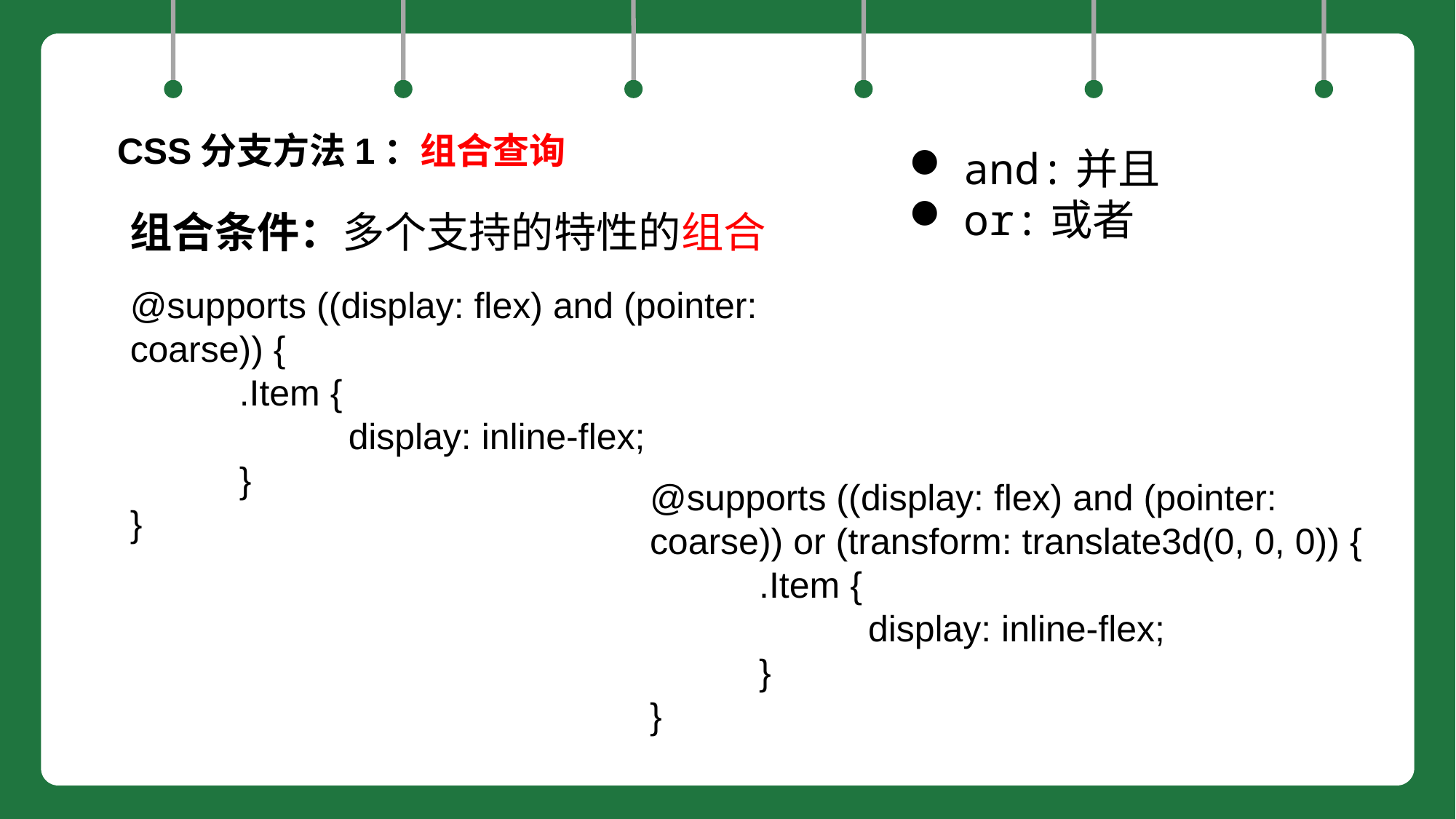

CSS分支方法1：组合查询
and:并且
or:或者
组合条件：多个支持的特性的组合
@supports ((display: flex) and (pointer: coarse)) {
	.Item {
		display: inline-flex;
	}
}
@supports ((display: flex) and (pointer: coarse)) or (transform: translate3d(0, 0, 0)) {
	.Item {
		display: inline-flex;
	}
}